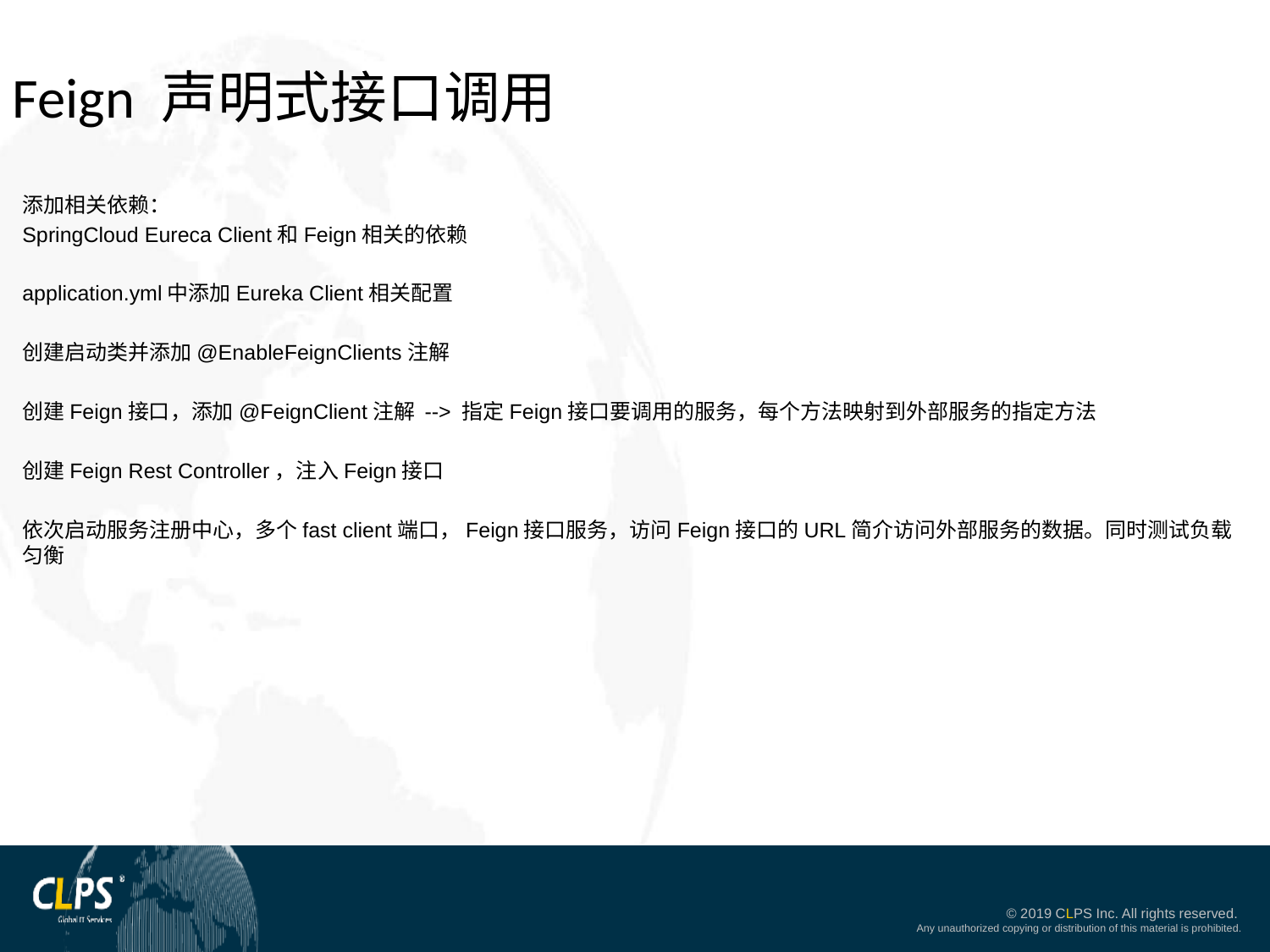

Feign 声明式接口调用

添加相关依赖：
SpringCloud Eureca Client和Feign相关的依赖

application.yml中添加Eureka Client相关配置

创建启动类并添加@EnableFeignClients注解

创建Feign接口，添加@FeignClient注解 --> 指定Feign接口要调用的服务，每个方法映射到外部服务的指定方法

创建Feign Rest Controller，注入Feign接口

依次启动服务注册中心，多个fast client端口，Feign接口服务，访问Feign接口的URL简介访问外部服务的数据。同时测试负载匀衡

31